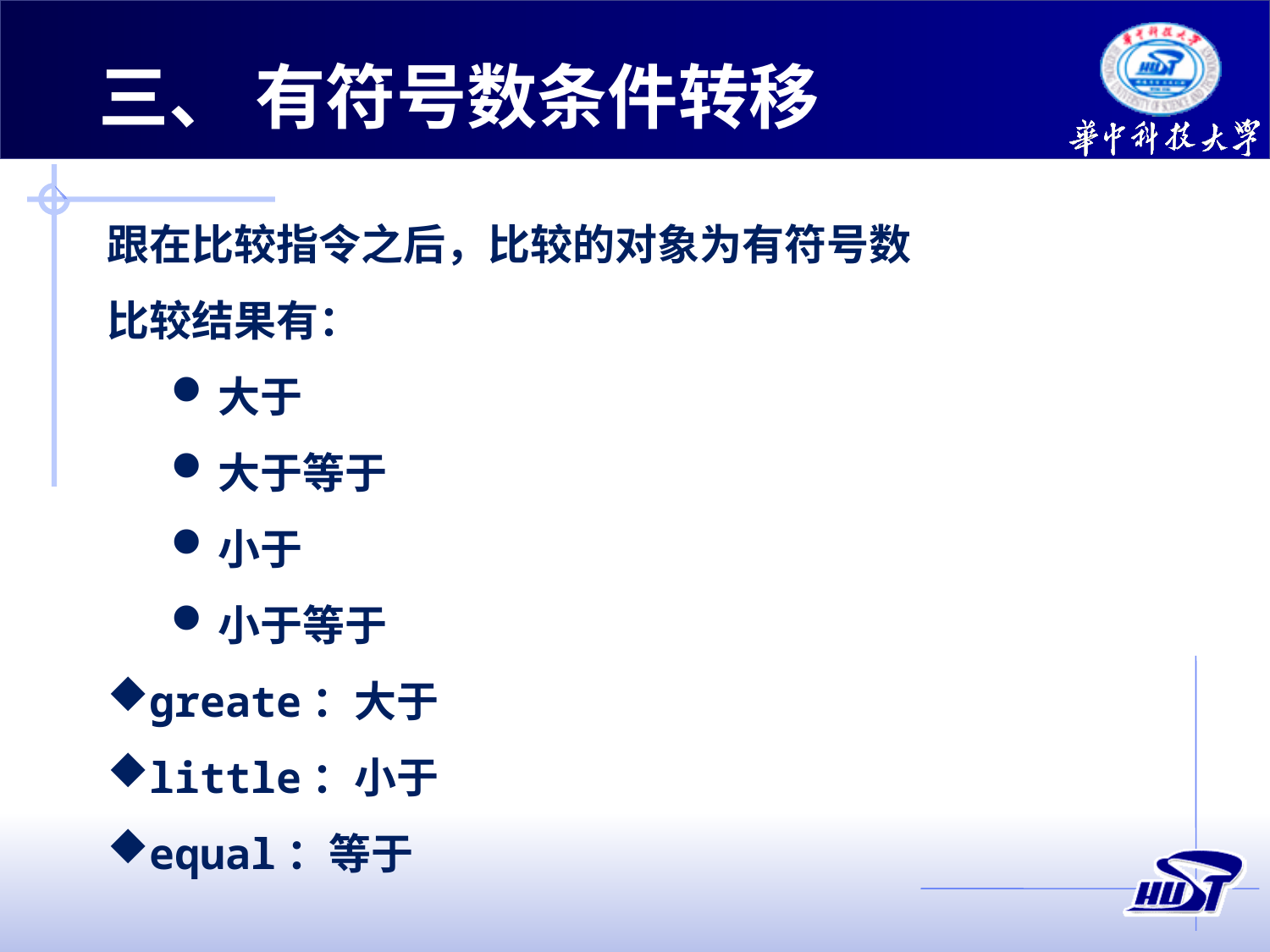

三、 有符号数条件转移
跟在比较指令之后，比较的对象为有符号数
比较结果有：
大于
大于等于
小于
小于等于
greate：大于
little：小于
equal：等于